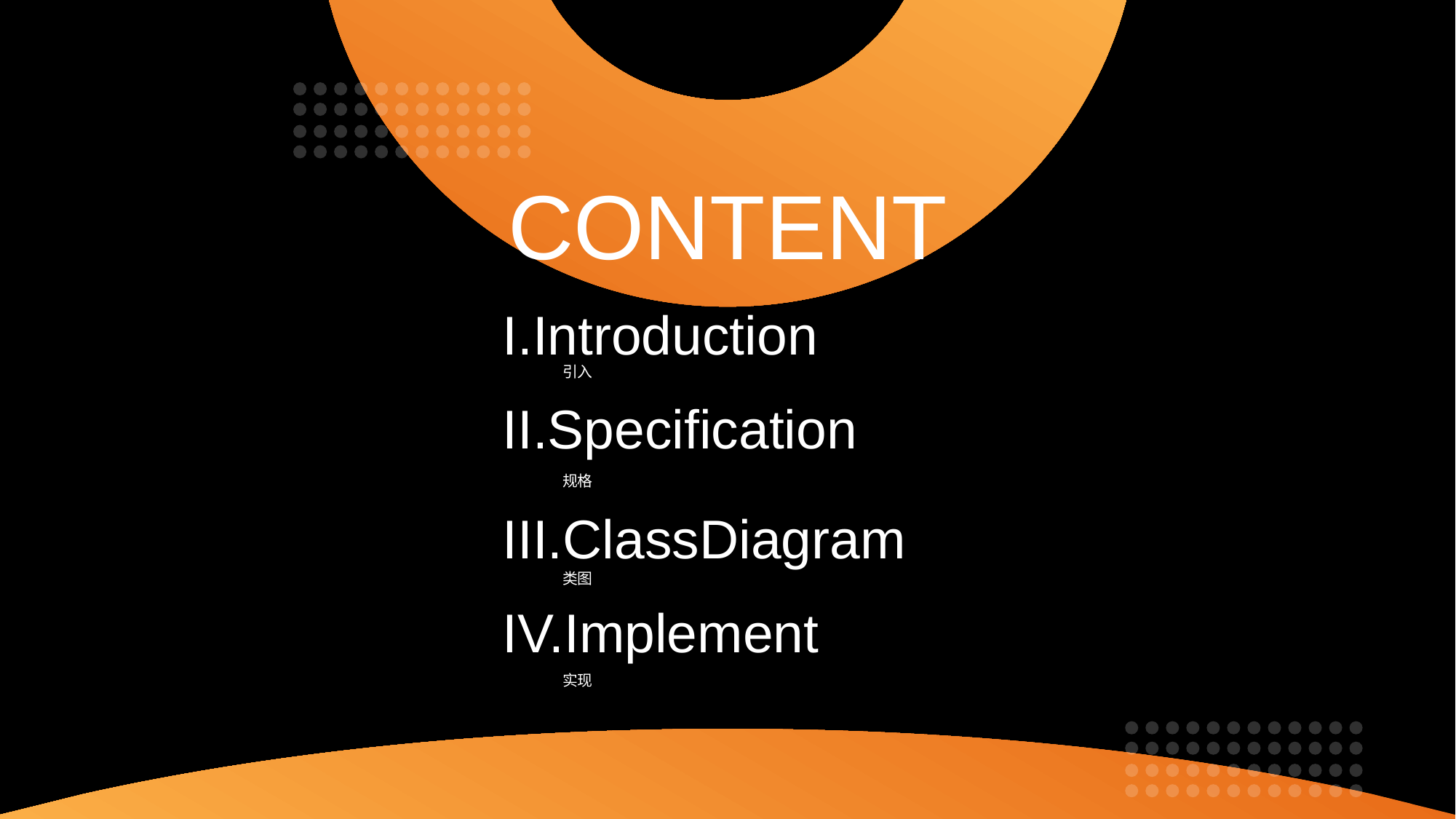

CONTENT
I.Introduction
引入
II.Specification
规格
III.ClassDiagram
类图
IV.Implement
实现